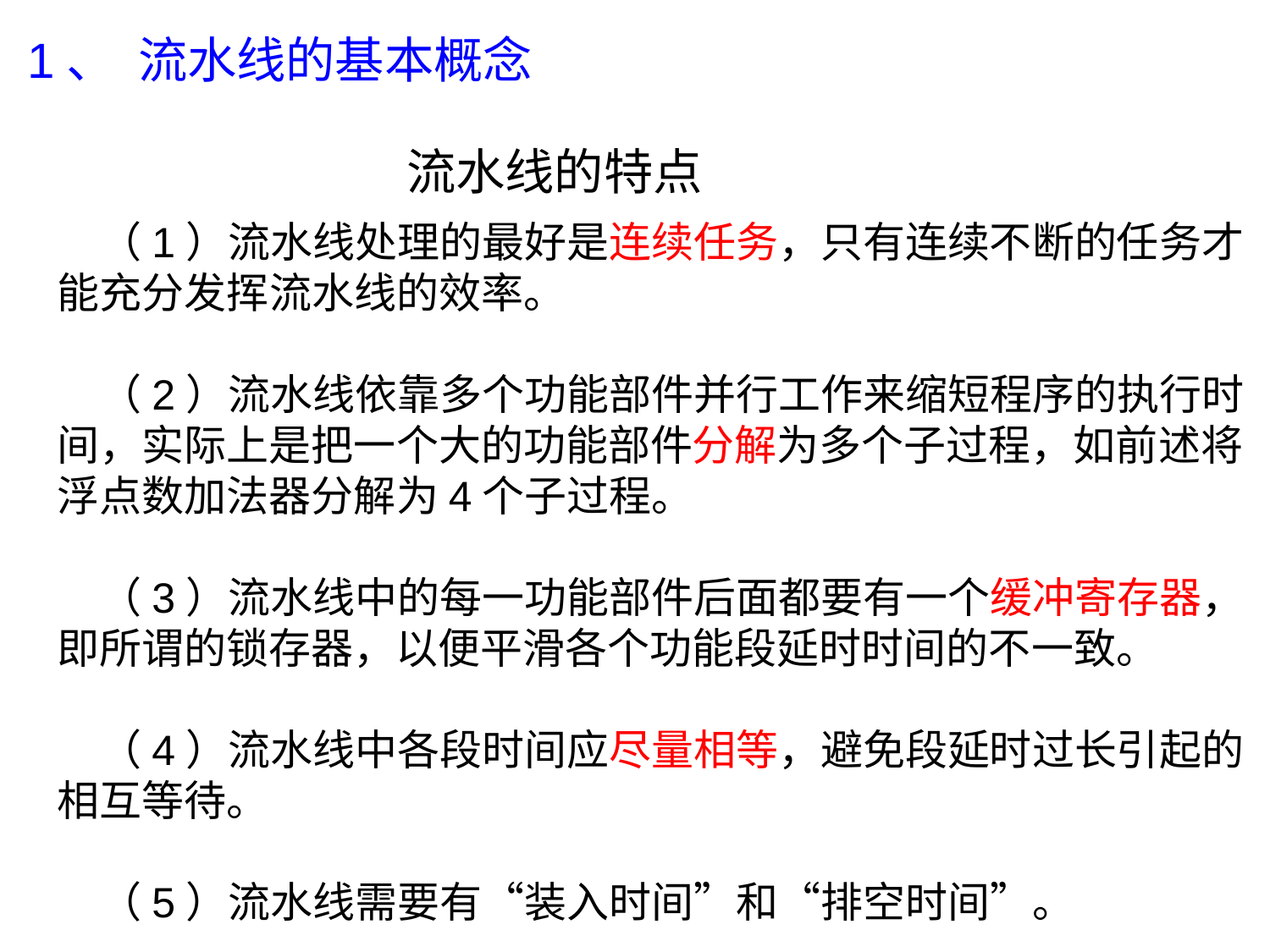

1、  流水线的基本概念
# 流水线的特点
（1）流水线处理的最好是连续任务，只有连续不断的任务才能充分发挥流水线的效率。

（2）流水线依靠多个功能部件并行工作来缩短程序的执行时间，实际上是把一个大的功能部件分解为多个子过程，如前述将浮点数加法器分解为4个子过程。

（3）流水线中的每一功能部件后面都要有一个缓冲寄存器，即所谓的锁存器，以便平滑各个功能段延时时间的不一致。

（4）流水线中各段时间应尽量相等，避免段延时过长引起的相互等待。

（5）流水线需要有“装入时间”和“排空时间”。
25